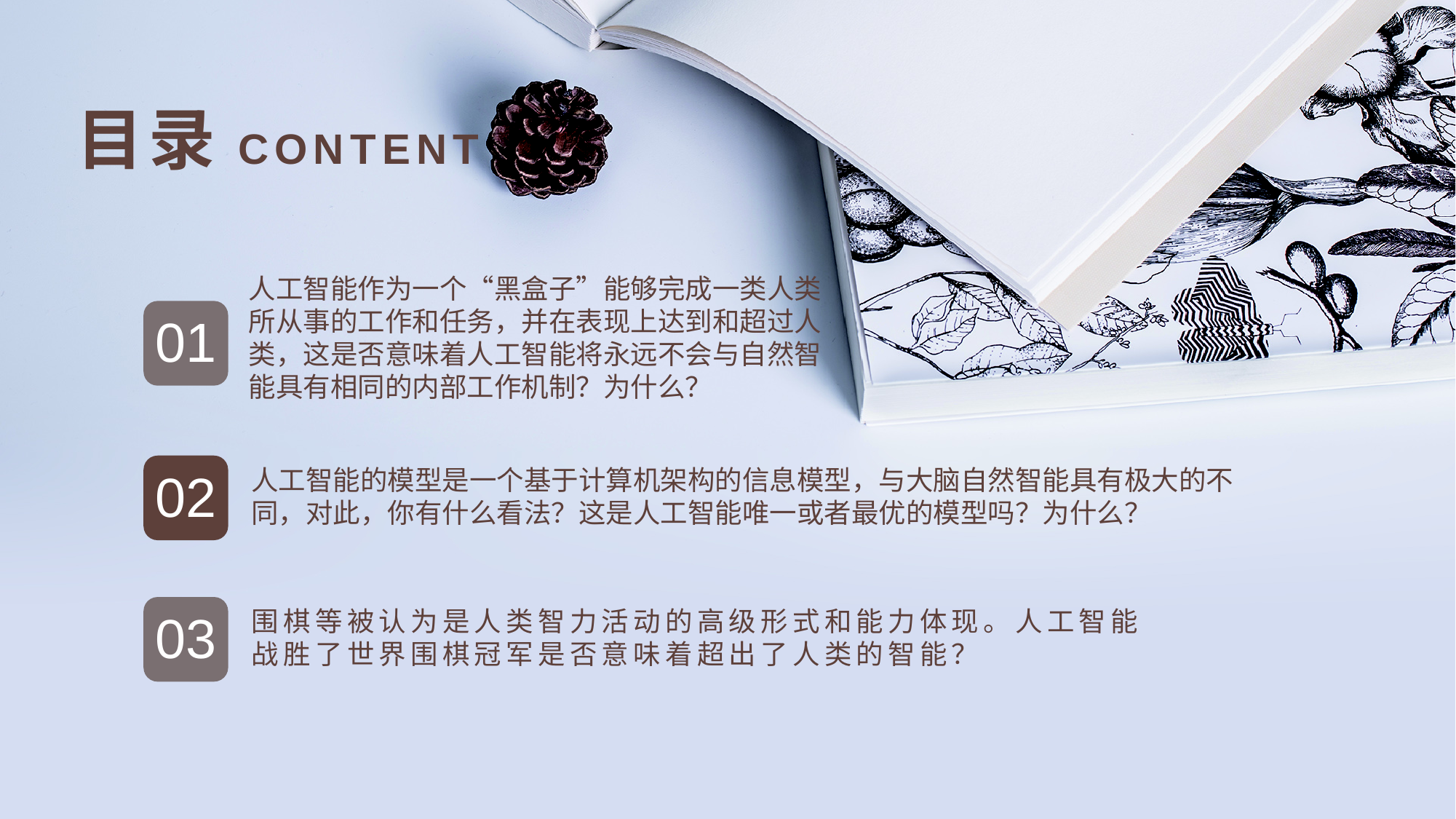

目录CONTENT
人工智能作为一个“黑盒子”能够完成一类人类所从事的工作和任务，并在表现上达到和超过人类，这是否意味着人工智能将永远不会与自然智能具有相同的内部工作机制？为什么？

01

02
人工智能的模型是一个基于计算机架构的信息模型，与大脑自然智能具有极大的不同，对此，你有什么看法？这是人工智能唯一或者最优的模型吗？为什么？

03

围棋等被认为是人类智力活动的高级形式和能力体现。人工智能战胜了世界围棋冠军是否意味着超出了人类的智能？